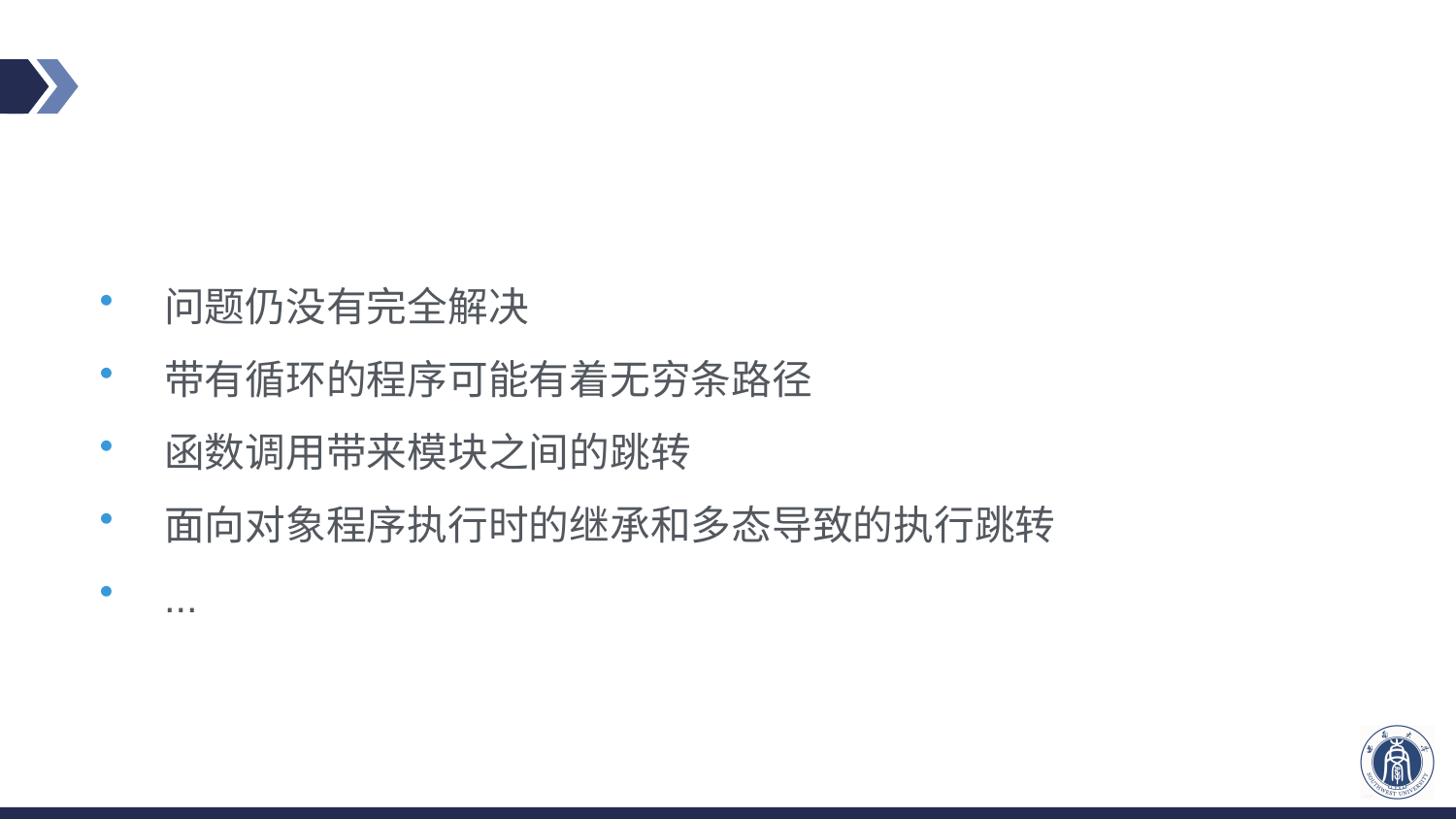

#
问题仍没有完全解决
带有循环的程序可能有着无穷条路径
函数调用带来模块之间的跳转
面向对象程序执行时的继承和多态导致的执行跳转
...